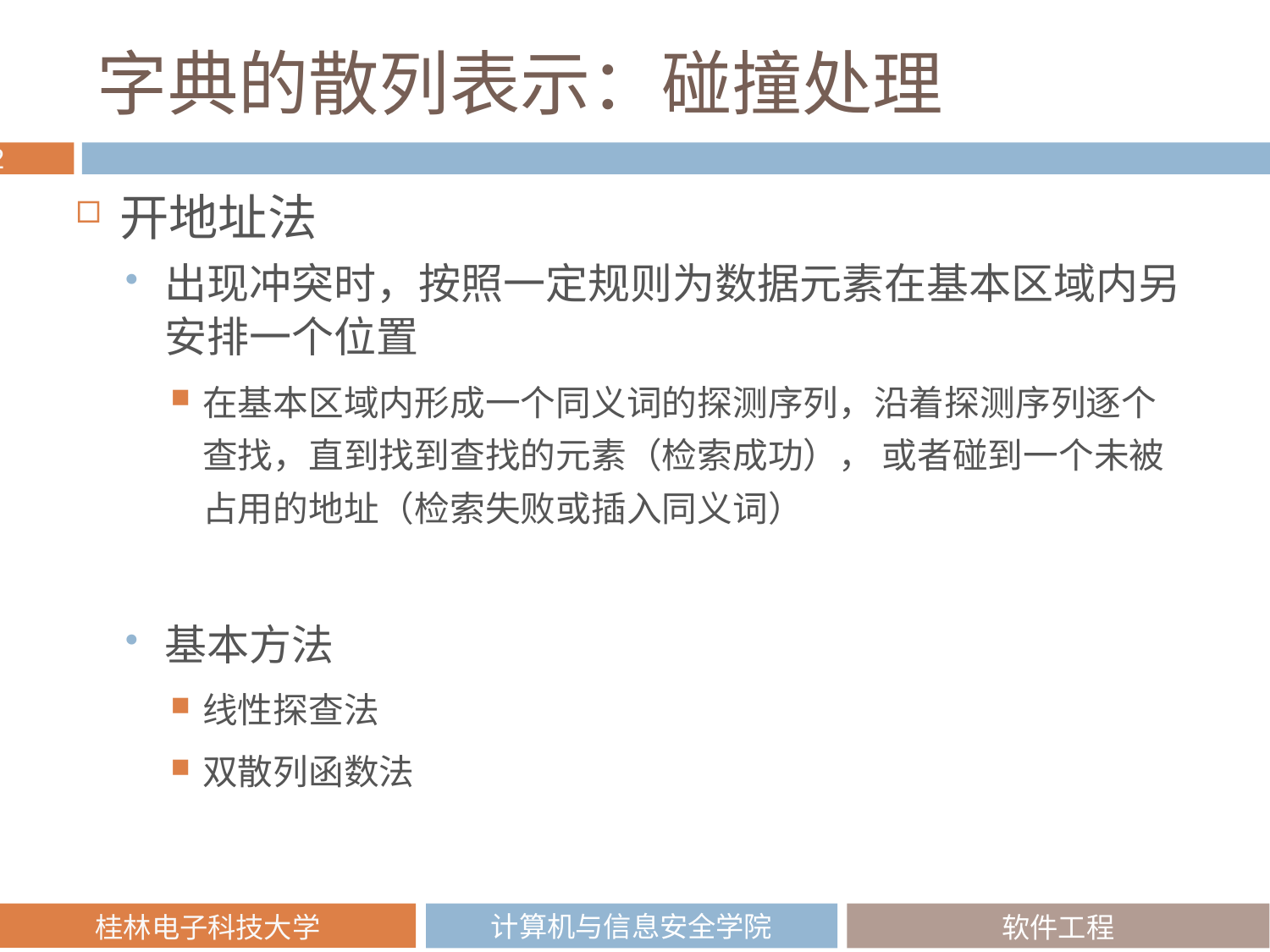

# 字典的散列表示：碰撞处理
开地址法
出现冲突时，按照一定规则为数据元素在基本区域内另安排一个位置
在基本区域内形成一个同义词的探测序列，沿着探测序列逐个查找，直到找到查找的元素（检索成功）， 或者碰到一个未被占用的地址（检索失败或插入同义词）

基本方法
线性探查法
双散列函数法